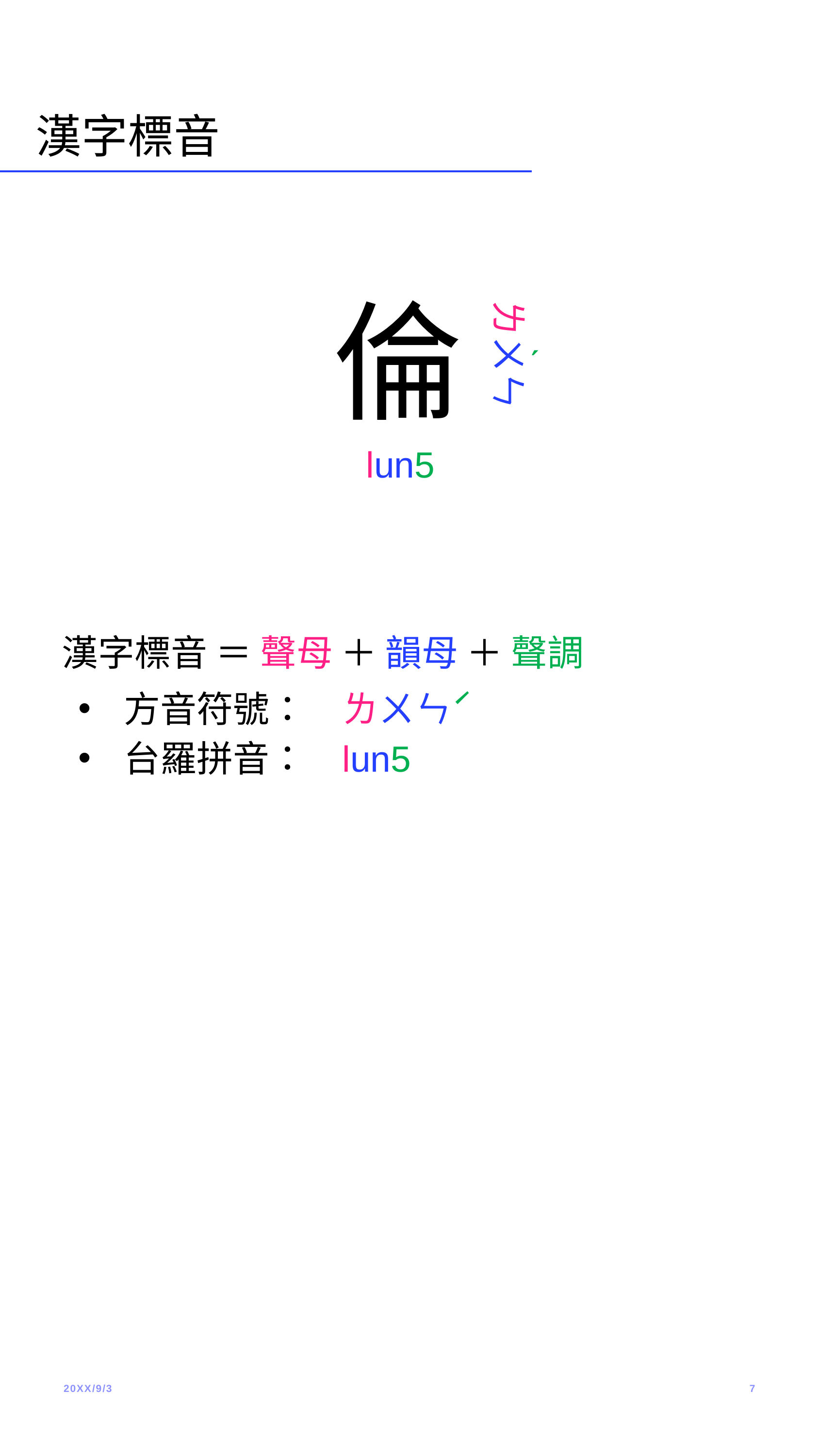

# 漢字標音
倫
ㄌㄨㄣ
ˊ
lun5
漢字標音 ＝ 聲母 ＋ 韻母 ＋ 聲調
方音符號： 	ㄌㄨㄣˊ
台羅拼音：	lun5
20XX/9/3
7